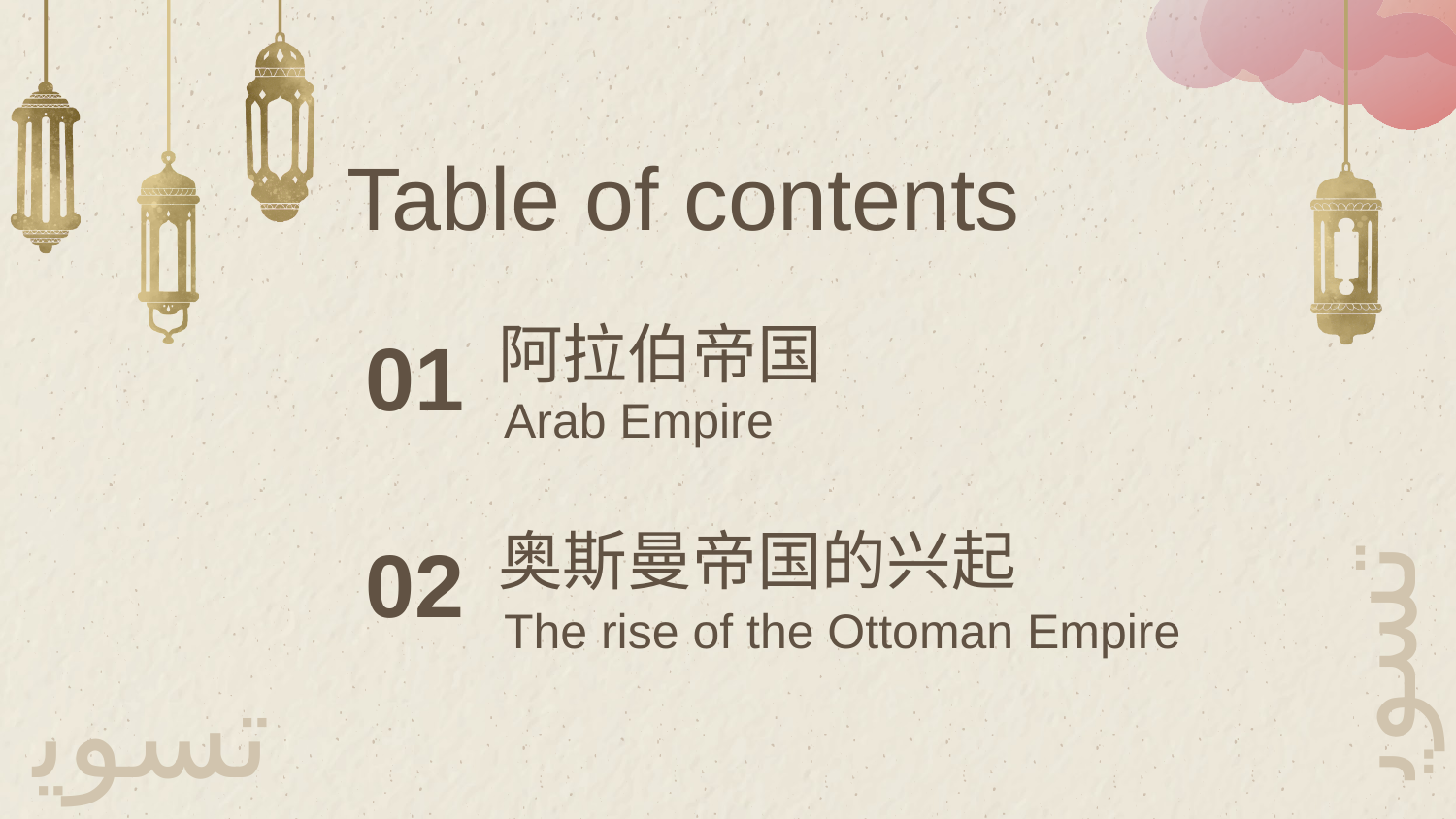

Table of contents

阿拉伯帝国
# 01
Arab Empire

奥斯曼帝国的兴起
02
تسويق
The rise of the Ottoman Empire
تسويق